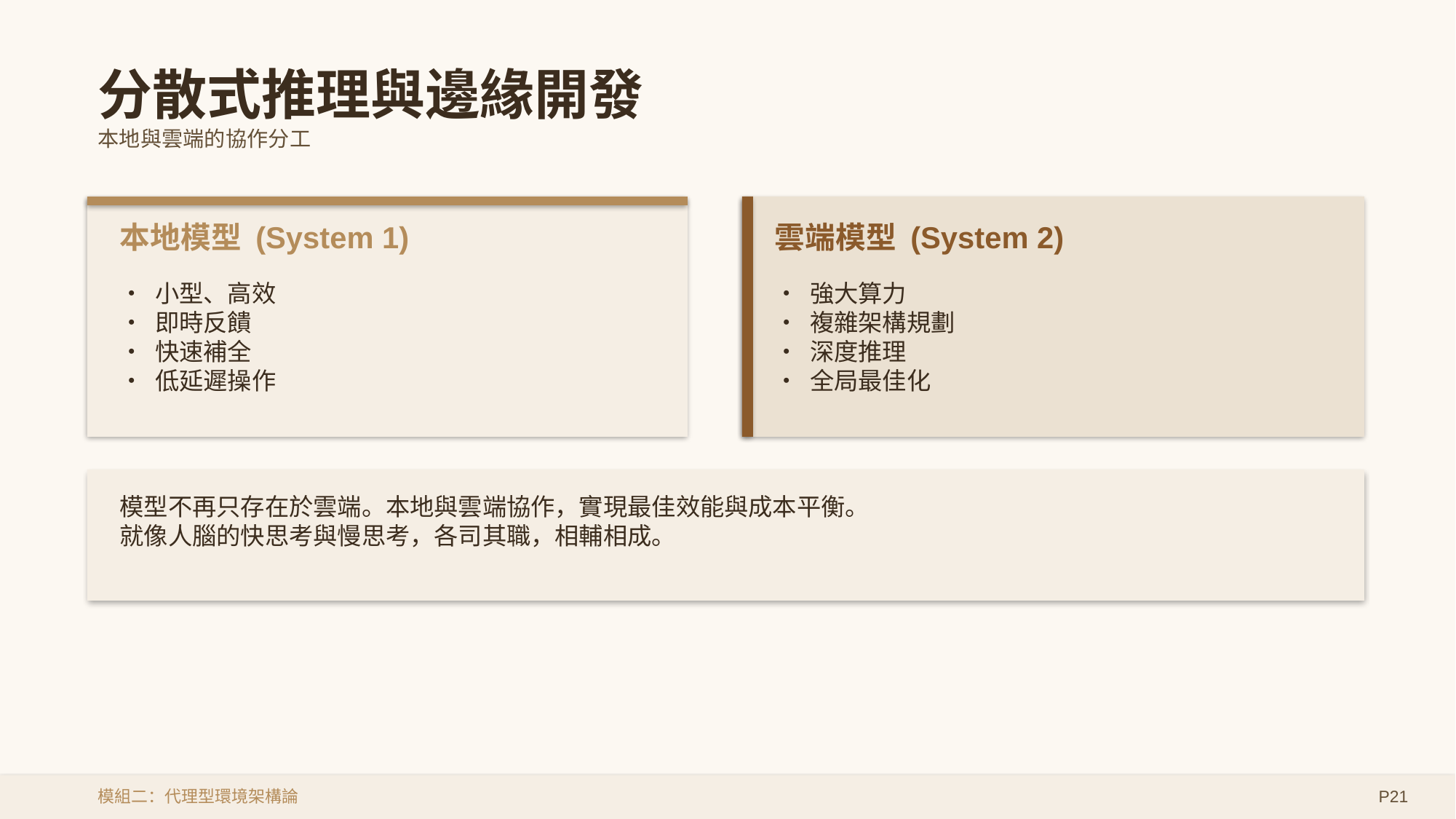

分散式推理與邊緣開發
本地與雲端的協作分工

本地模型 (System 1)
雲端模型 (System 2)
• 小型、高效
• 即時反饋
• 快速補全
• 低延遲操作
• 強大算力
• 複雜架構規劃
• 深度推理
• 全局最佳化

模型不再只存在於雲端。本地與雲端協作，實現最佳效能與成本平衡。
就像人腦的快思考與慢思考，各司其職，相輔相成。

模組二：代理型環境架構論
P21